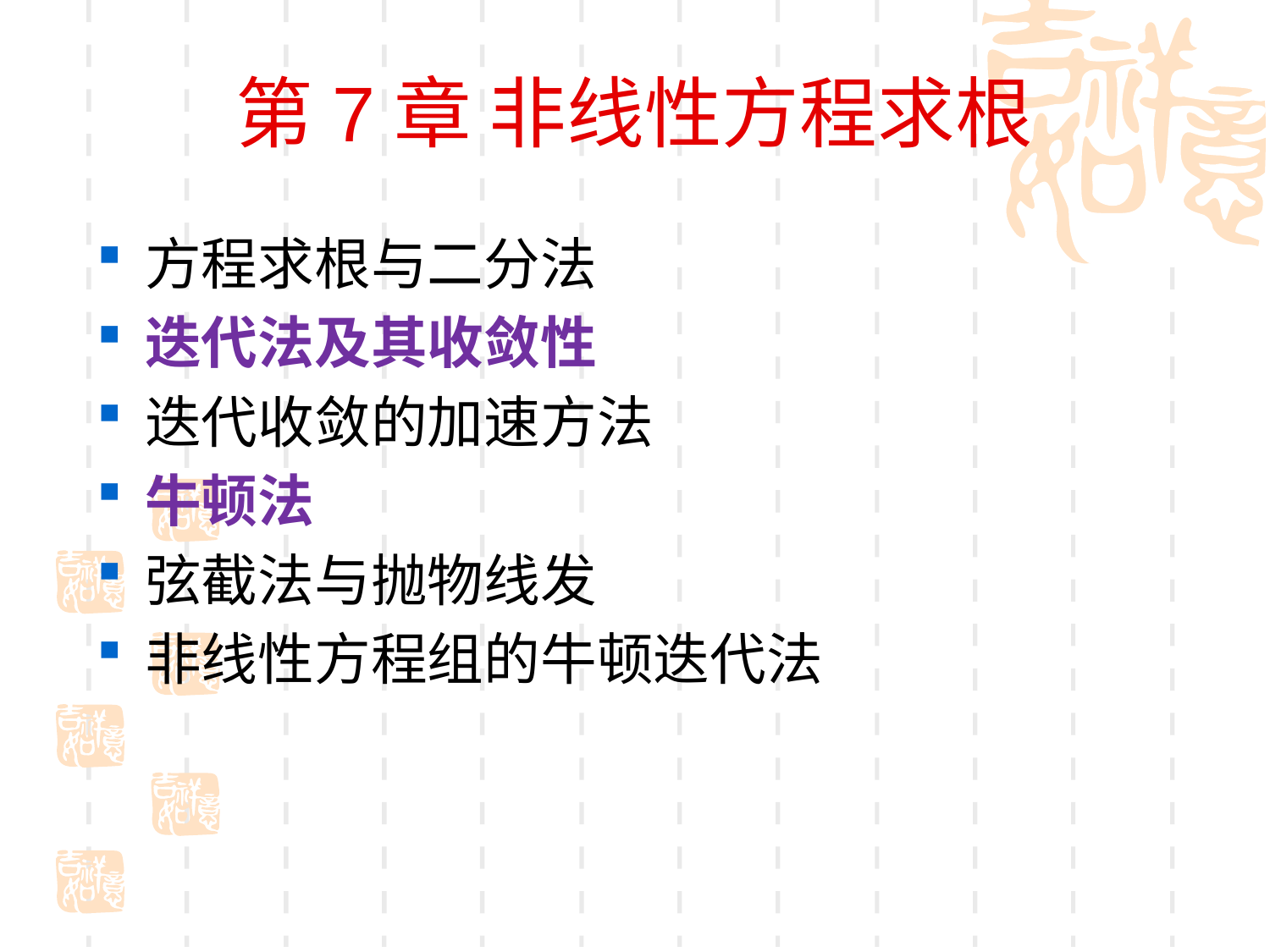

# 第7章 非线性方程求根
方程求根与二分法
迭代法及其收敛性
迭代收敛的加速方法
牛顿法
弦截法与抛物线发
非线性方程组的牛顿迭代法
104